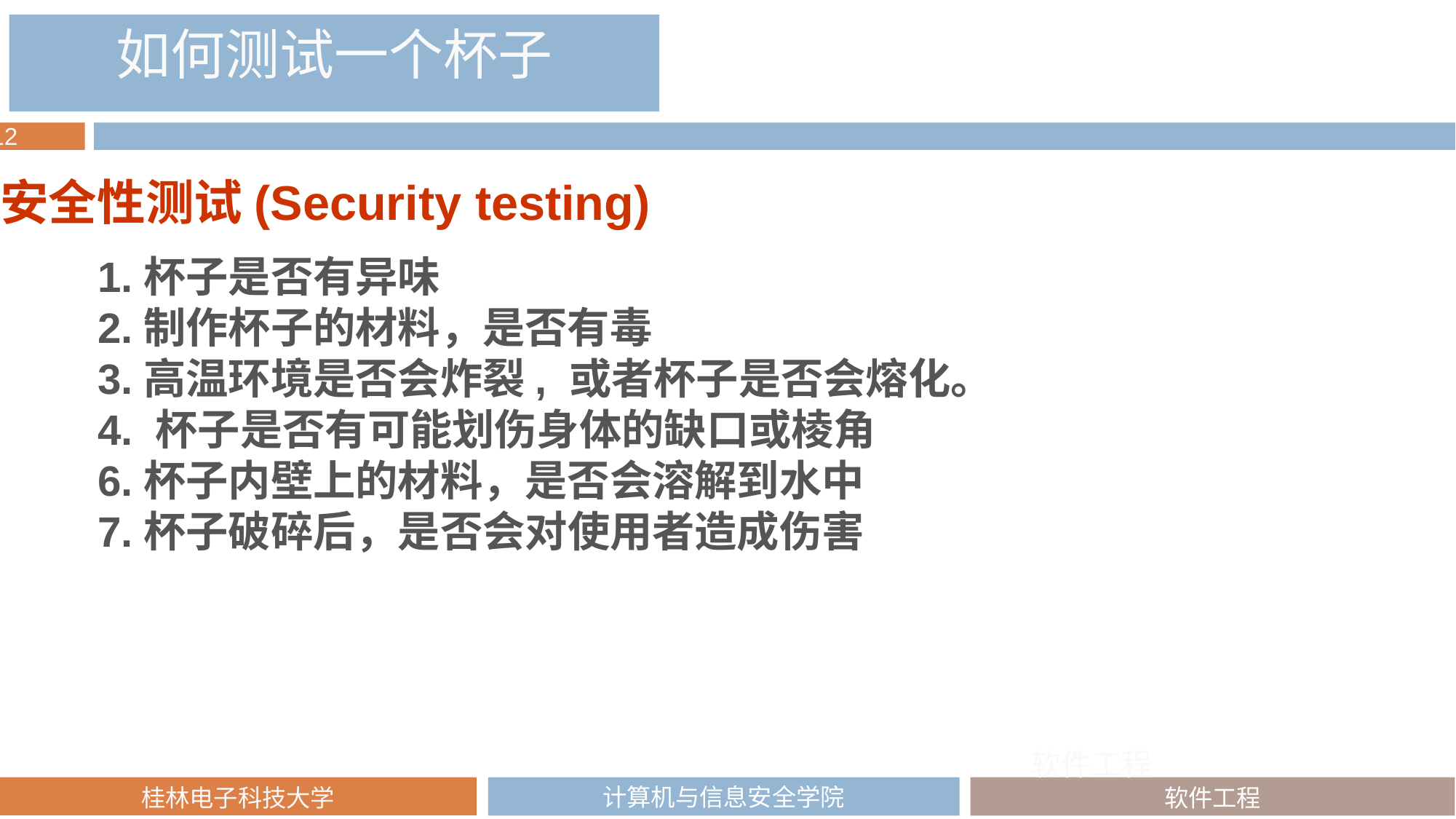

如何测试一个杯子
安全性测试(Security testing)
1.杯子是否有异味
2.制作杯子的材料，是否有毒
3.高温环境是否会炸裂, 或者杯子是否会熔化。
4. 杯子是否有可能划伤身体的缺口或棱角
6.杯子内壁上的材料，是否会溶解到水中
7.杯子破碎后，是否会对使用者造成伤害
软件工程